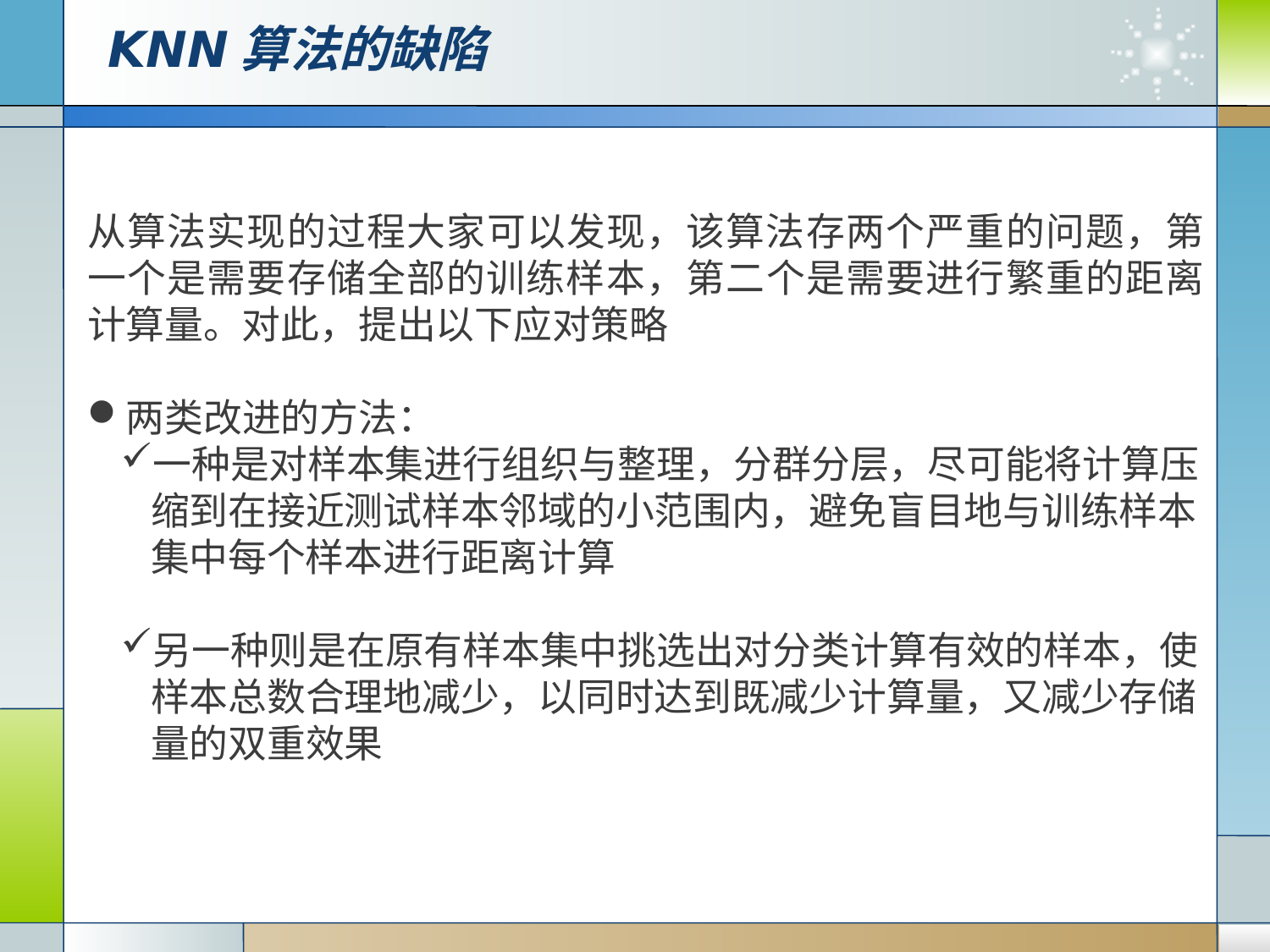

# KNN算法的缺陷
从算法实现的过程大家可以发现，该算法存两个严重的问题，第一个是需要存储全部的训练样本，第二个是需要进行繁重的距离计算量。对此，提出以下应对策略

两类改进的方法：
一种是对样本集进行组织与整理，分群分层，尽可能将计算压缩到在接近测试样本邻域的小范围内，避免盲目地与训练样本集中每个样本进行距离计算

另一种则是在原有样本集中挑选出对分类计算有效的样本，使样本总数合理地减少，以同时达到既减少计算量，又减少存储量的双重效果